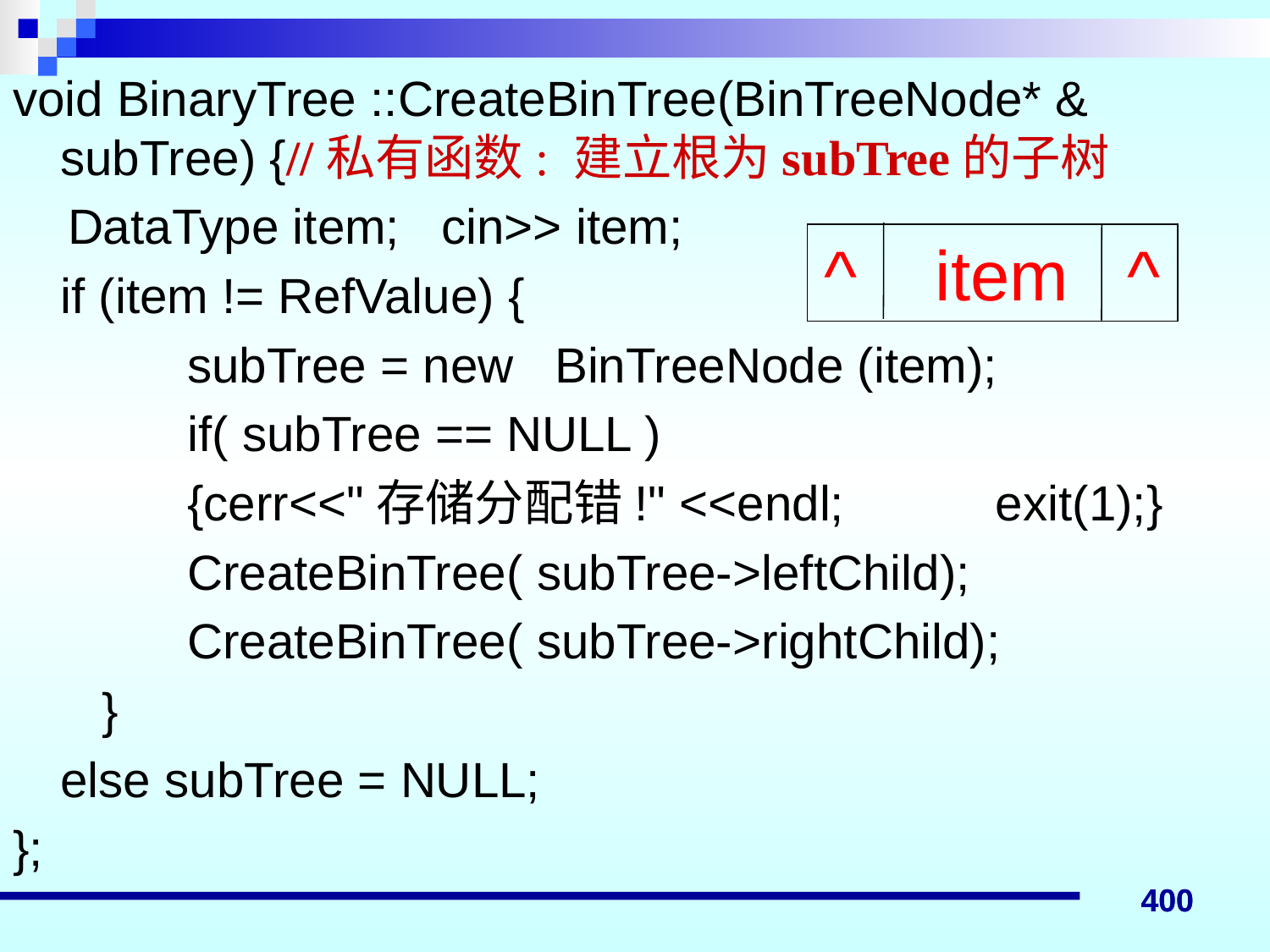

void BinaryTree ::CreateBinTree(BinTreeNode* & subTree) {//私有函数: 建立根为subTree的子树
    DataType item;	cin>> item;
	if (item != RefValue) {
		subTree = new   BinTreeNode (item);
		if( subTree == NULL )
		{cerr<<"存储分配错!" <<endl;           exit(1);}
		CreateBinTree( subTree->leftChild);
		CreateBinTree( subTree->rightChild);
	   }
	else subTree = NULL;
};
^    item   ^
400
400